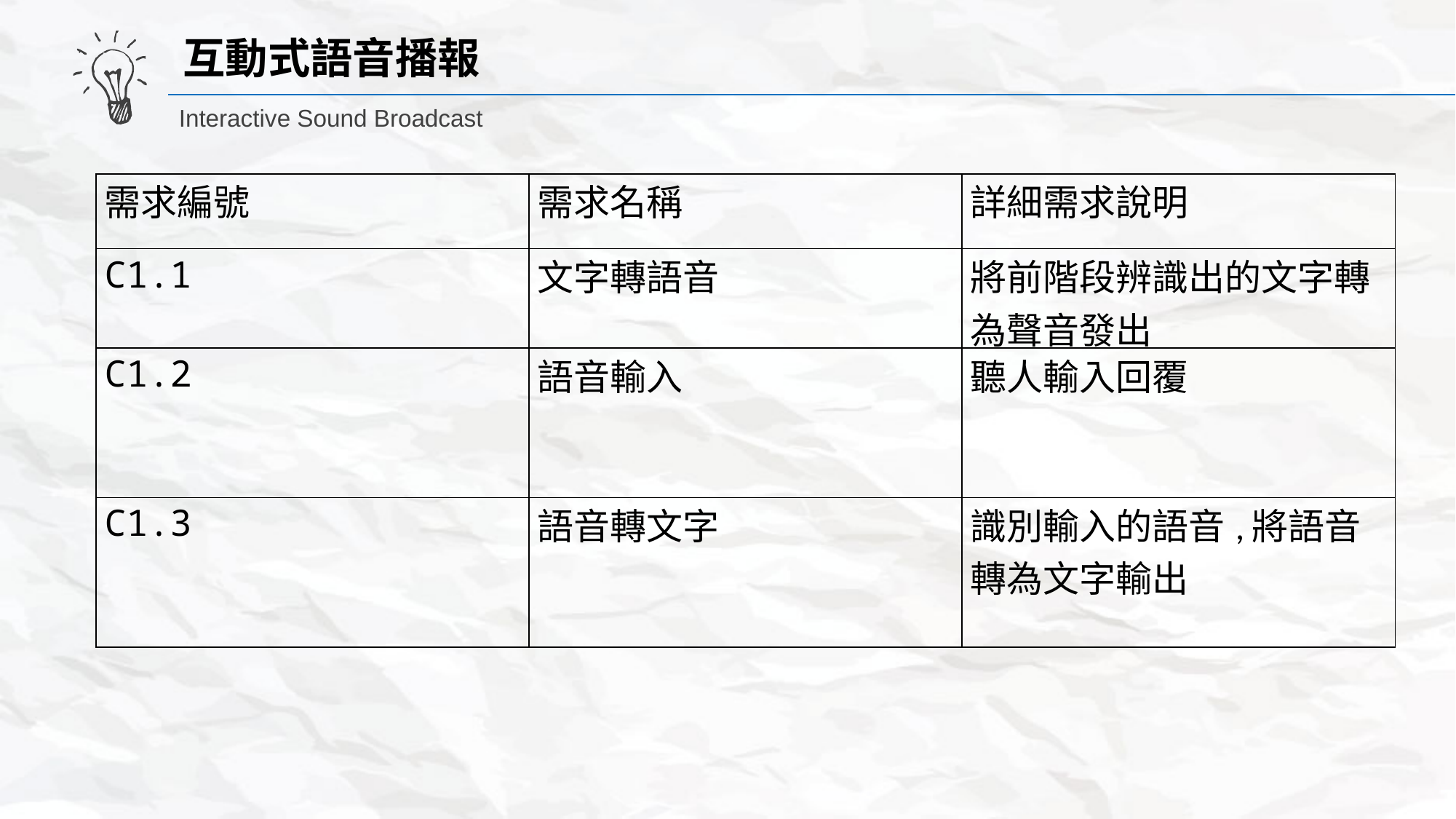

互動式語音播報

Interactive Sound Broadcast
| 需求編號 | 需求名稱 | 詳細需求說明 |
| --- | --- | --- |
| C1.1 | 文字轉語音 | 將前階段辨識出的文字轉為聲音發出 |
| C1.2 | 語音輸入 | 聽人輸入回覆 |
| C1.3 | 語音轉文字 | 識別輸入的語音,將語音轉為文字輸出 |